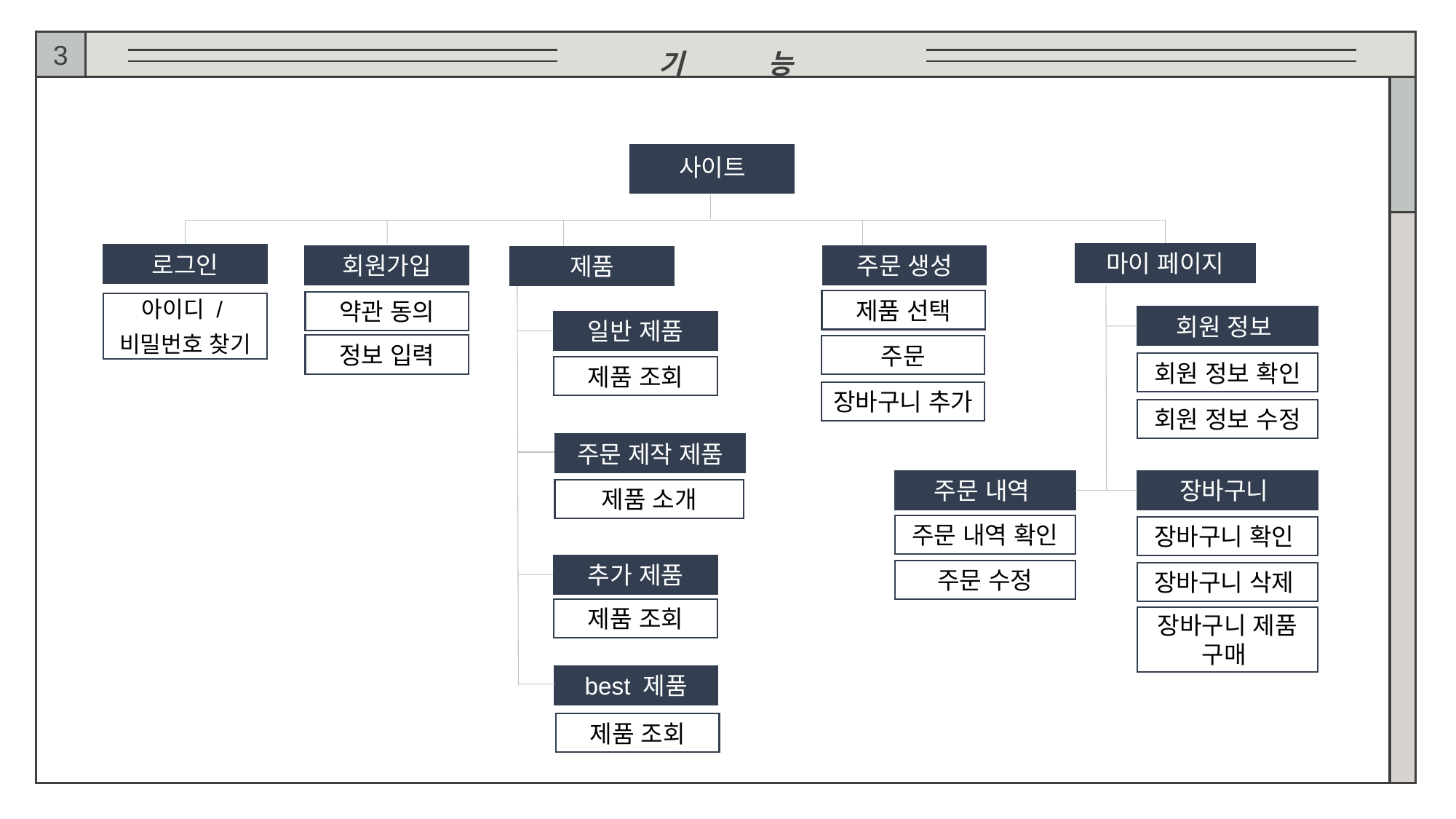

기	능
3

사이트

마이 페이지

로그인

회원가입

주문 생성

제품

제품 선택

약관 동의

아이디 /
비밀번호 찾기

회원 정보

일반 제품

정보 입력

주문

회원 정보 확인

제품 조회

장바구니 추가

회원 정보 수정

주문 제작 제품

주문 내역

장바구니

제품 소개

주문 내역 확인

장바구니 확인

추가 제품

주문 수정

장바구니 삭제

제품 조회

장바구니 제품 구매

best 제품

제품 조회